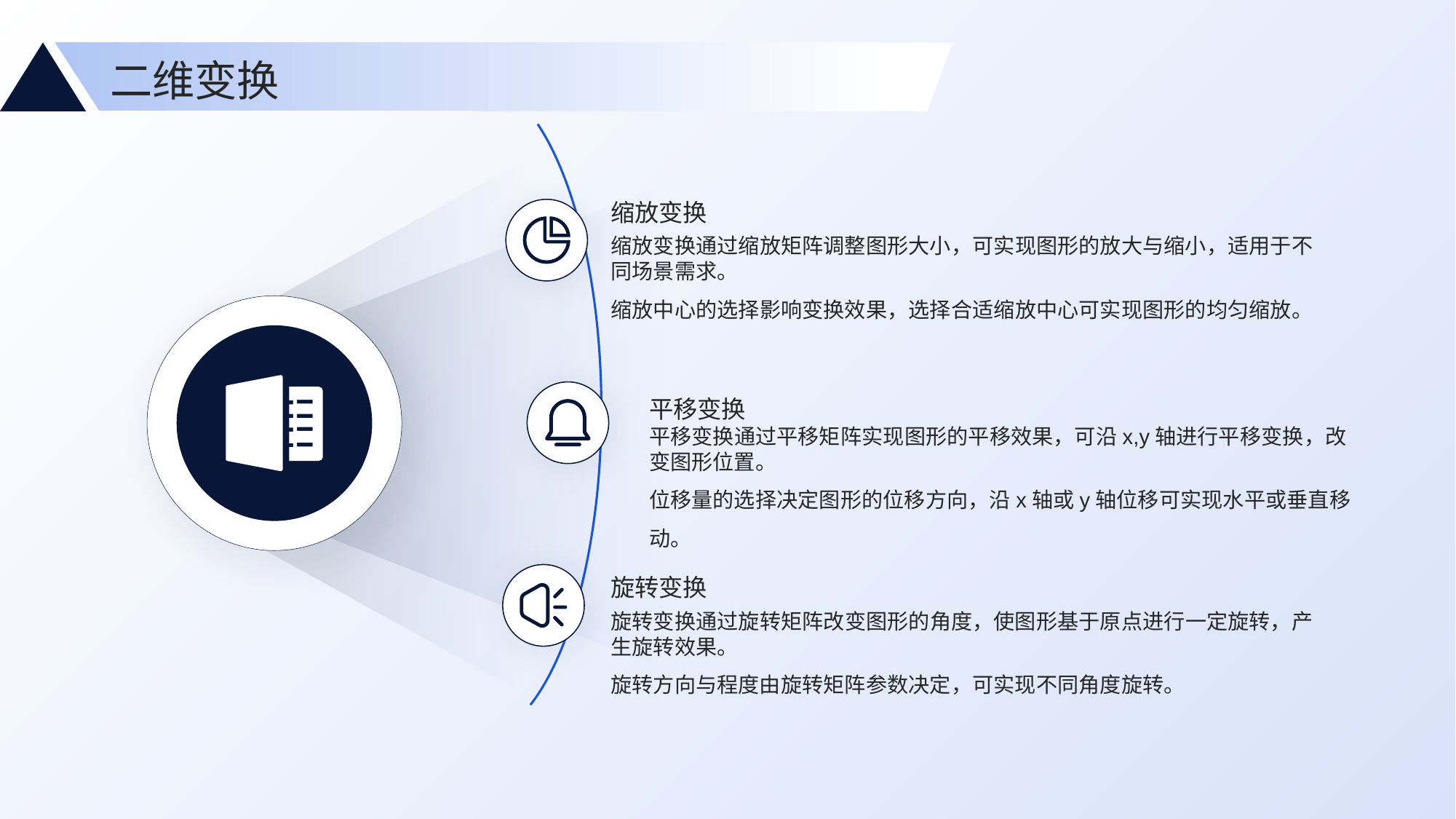

二维变换

缩放变换

缩放变换通过缩放矩阵调整图形大小，可实现图形的放大与缩小，适用于不同场景需求。
缩放中心的选择影响变换效果，选择合适缩放中心可实现图形的均匀缩放。

平移变换

平移变换通过平移矩阵实现图形的平移效果，可沿x,y轴进行平移变换，改变图形位置。
位移量的选择决定图形的位移方向，沿x轴或y轴位移可实现水平或垂直移动。
旋转变换

旋转变换通过旋转矩阵改变图形的角度，使图形基于原点进行一定旋转，产生旋转效果。
旋转方向与程度由旋转矩阵参数决定，可实现不同角度旋转。